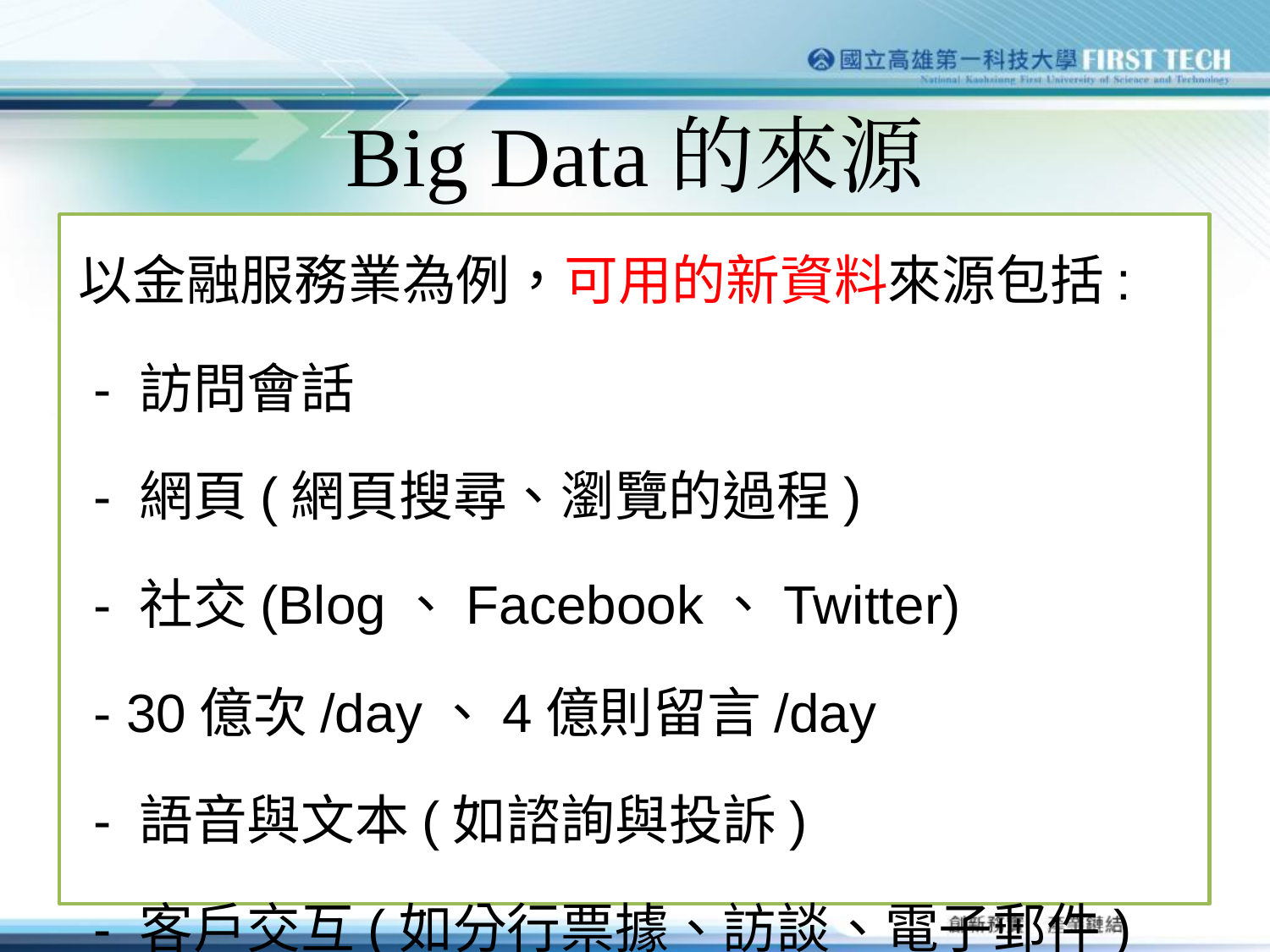

# Big Data的來源
以金融服務業為例，可用的新資料來源包括:
 - 訪問會話
 - 網頁(網頁搜尋、瀏覽的過程)
 - 社交(Blog、Facebook、Twitter)
 - 30億次/day、4億則留言/day
 - 語音與文本(如諮詢與投訴)
 - 客戶交互(如分行票據、訪談、電子郵件)